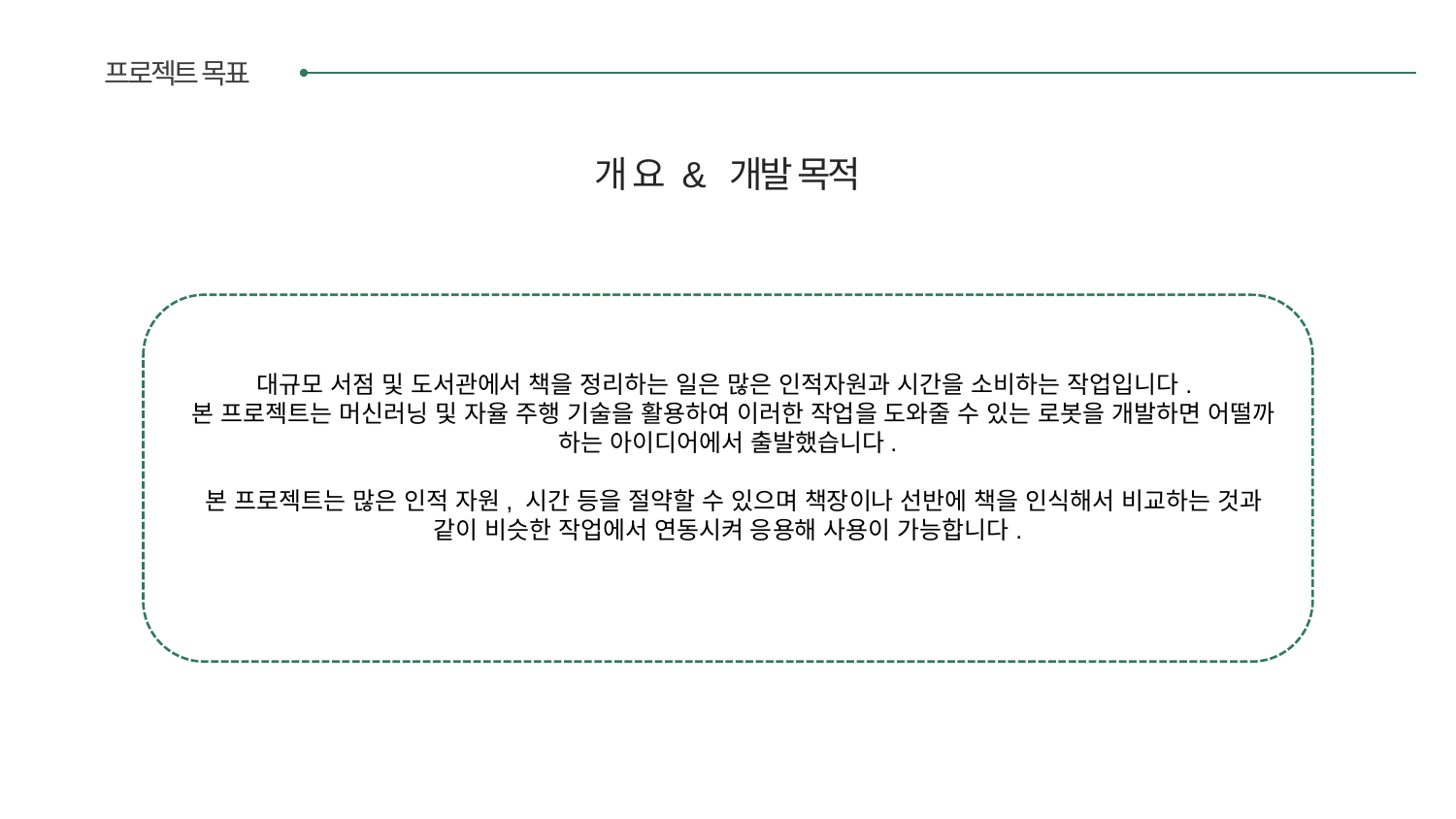

프로젝트 목표
개 요 &  개발 목적
대규모 서점 및 도서관에서 책을 정리하는 일은 많은 인적자원과 시간을 소비하는 작업입니다.
 본 프로젝트는 머신러닝 및 자율 주행 기술을 활용하여 이러한 작업을 도와줄 수 있는 로봇을 개발하면 어떨까 하는 아이디어에서 출발했습니다.

 본 프로젝트는 많은 인적 자원, 시간 등을 절약할 수 있으며 책장이나 선반에 책을 인식해서 비교하는 것과 같이 비슷한 작업에서 연동시켜 응용해 사용이 가능합니다.